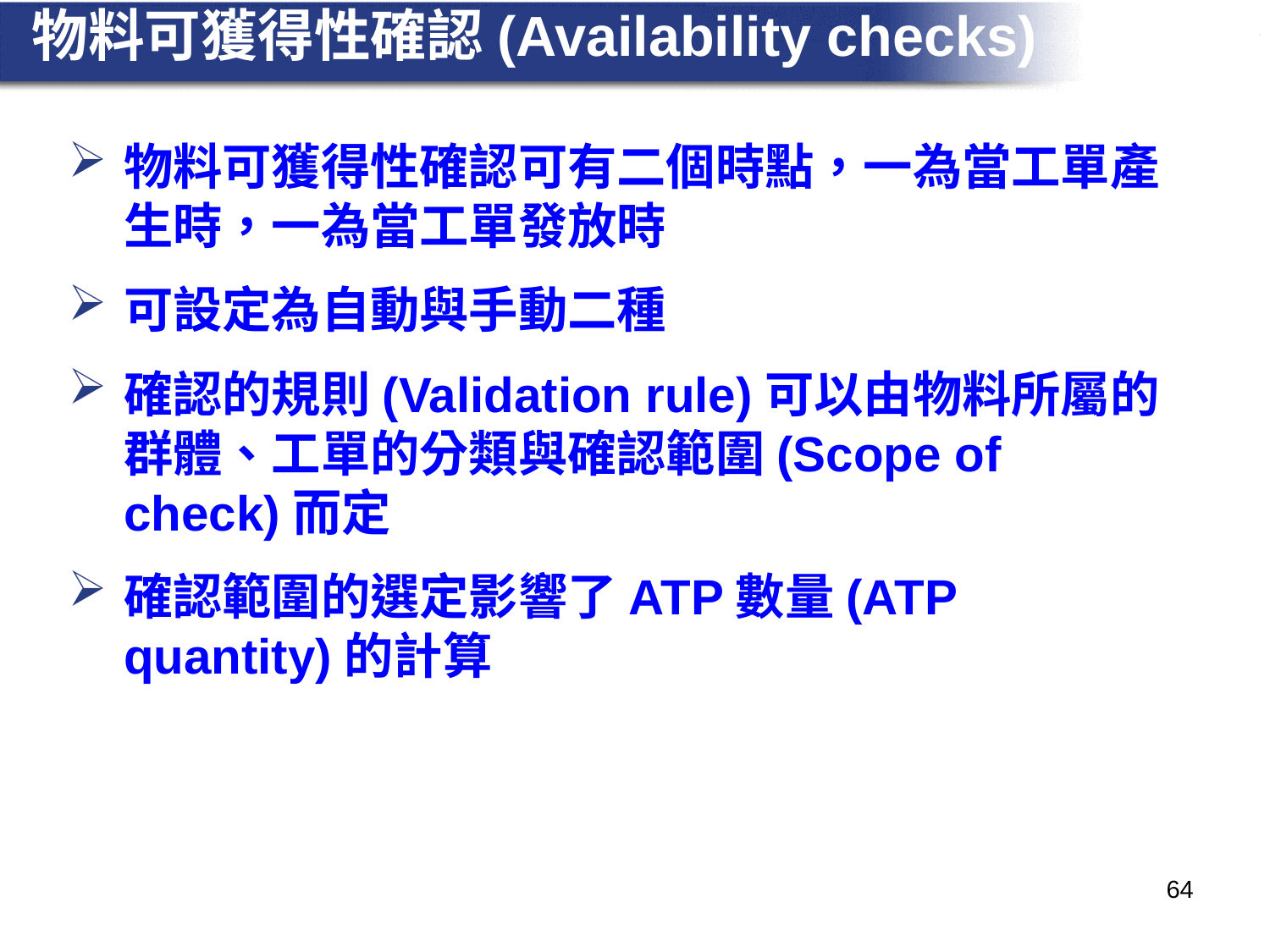

# 物料可獲得性確認(Availability checks)
物料可獲得性確認可有二個時點，一為當工單產生時，一為當工單發放時
可設定為自動與手動二種
確認的規則(Validation rule)可以由物料所屬的群體、工單的分類與確認範圍(Scope of check)而定
確認範圍的選定影響了ATP數量(ATP quantity)的計算

64